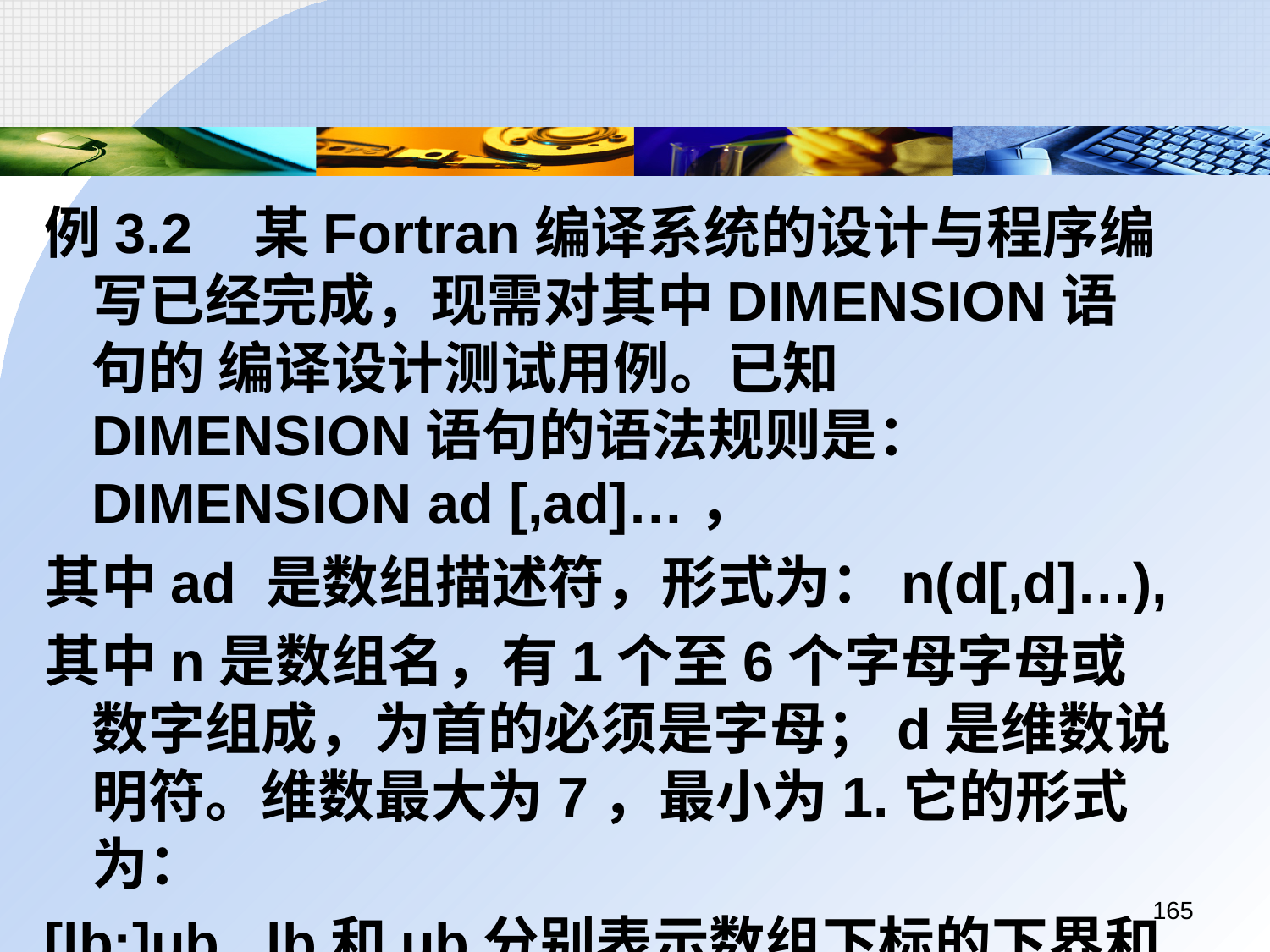

例3.2   某Fortran编译系统的设计与程序编写已经完成，现需对其中DIMENSION语句的 编译设计测试用例。已知 DIMENSION语句的语法规则是： DIMENSION ad [,ad]…，
其中ad 是数组描述符，形式为：n(d[,d]…),
其中n是数组名，有1个至6个字母字母或数字组成，为首的必须是字母；d是维数说明符。维数最大为7，最小为1.它的形式为：
[lb:]ub   lb和ub分别表示数组下标的下界和上界。
165